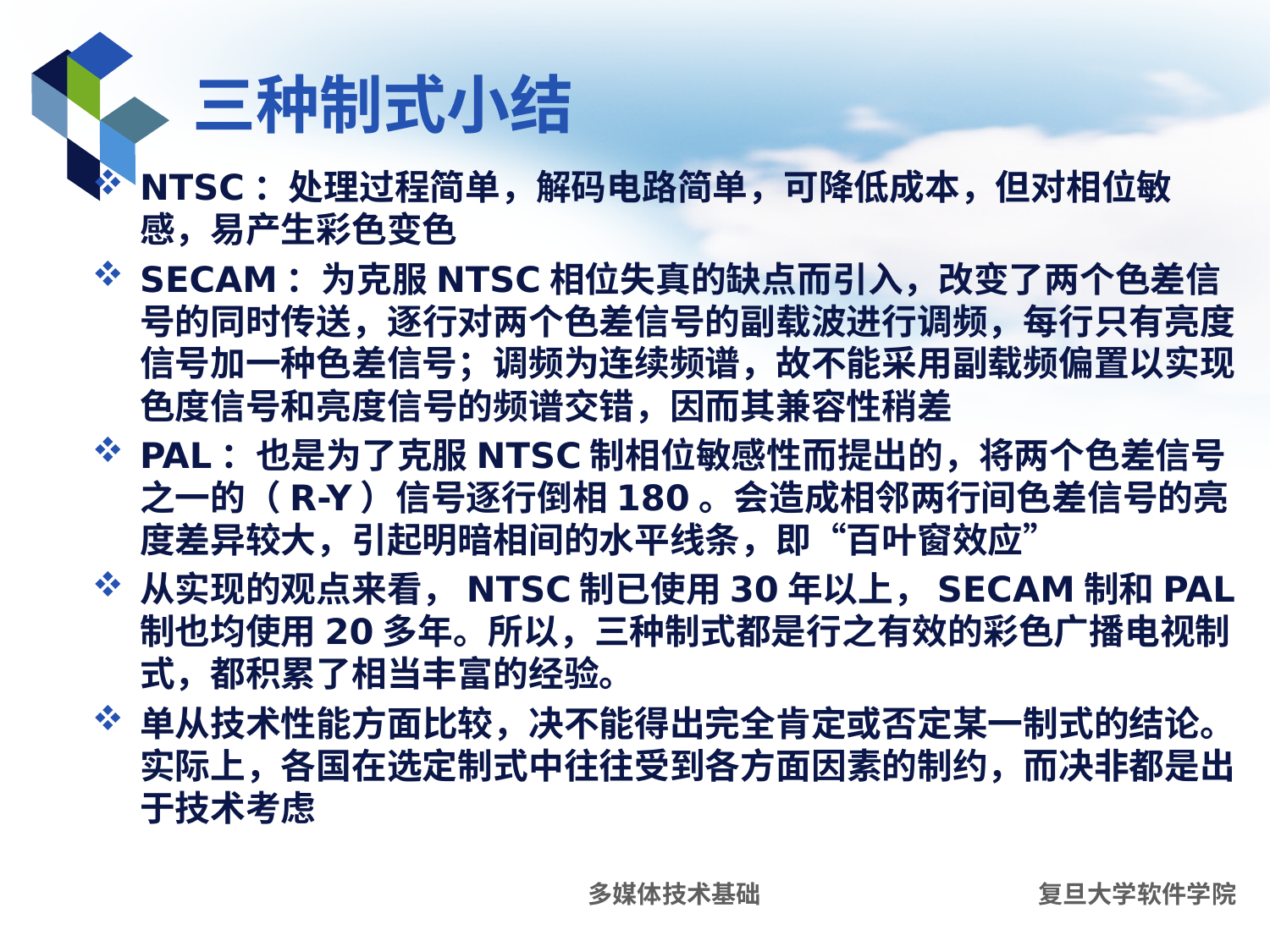

# 三种制式小结
NTSC：处理过程简单，解码电路简单，可降低成本，但对相位敏感，易产生彩色变色
SECAM：为克服NTSC相位失真的缺点而引入，改变了两个色差信号的同时传送，逐行对两个色差信号的副载波进行调频，每行只有亮度信号加一种色差信号；调频为连续频谱，故不能采用副载频偏置以实现色度信号和亮度信号的频谱交错，因而其兼容性稍差
PAL：也是为了克服NTSC制相位敏感性而提出的，将两个色差信号之一的（R-Y）信号逐行倒相180。会造成相邻两行间色差信号的亮度差异较大，引起明暗相间的水平线条，即“百叶窗效应”
从实现的观点来看，NTSC制已使用30年以上，SECAM制和PAL制也均使用20多年。所以，三种制式都是行之有效的彩色广播电视制式，都积累了相当丰富的经验。
单从技术性能方面比较，决不能得出完全肯定或否定某一制式的结论。实际上，各国在选定制式中往往受到各方面因素的制约，而决非都是出于技术考虑
多媒体技术基础